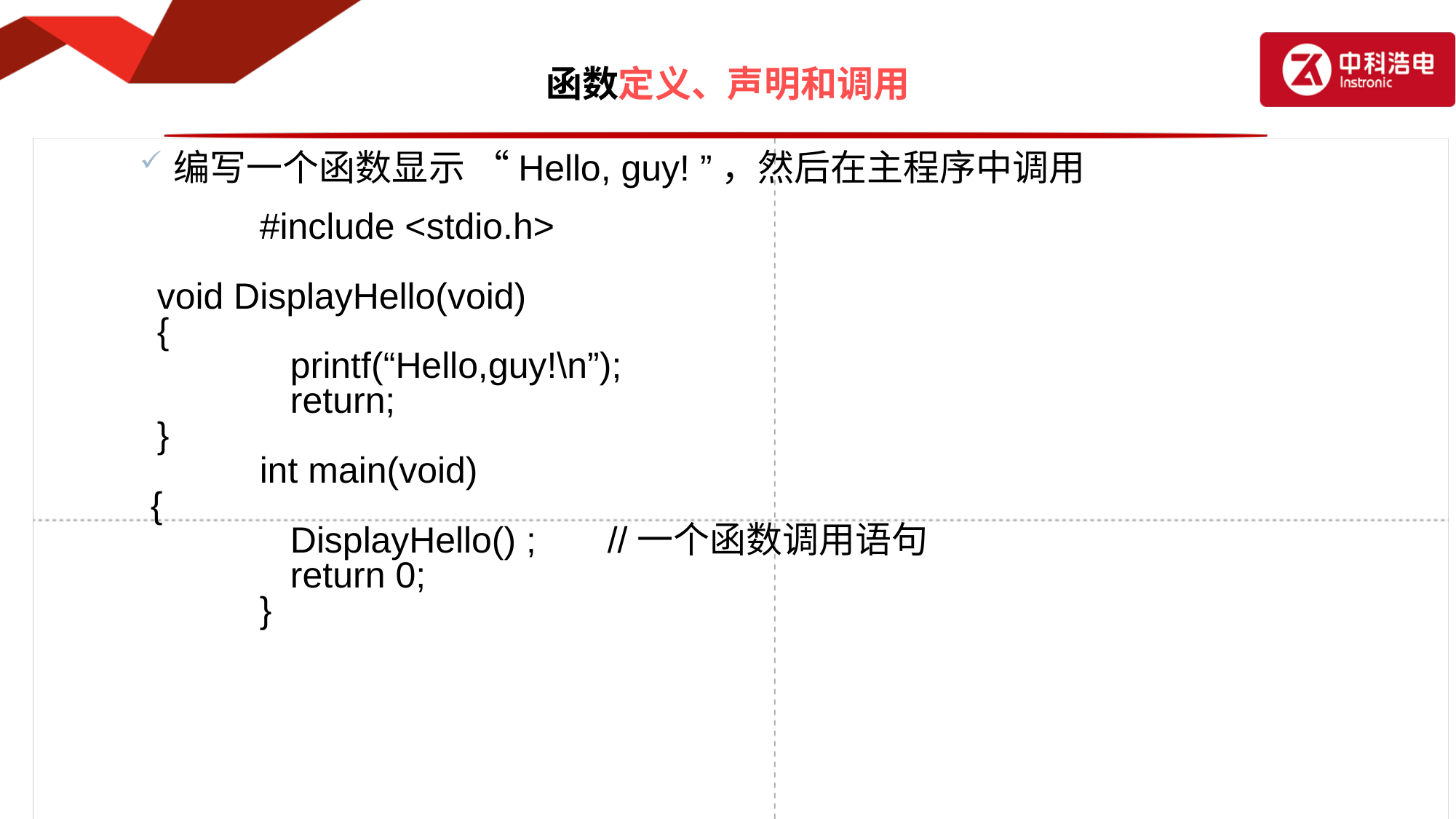

# 函数定义、声明和调用
编写一个函数显示 “Hello, guy! ”，然后在主程序中调用

    		#include <stdio.h>

      void DisplayHello(void)
      {
		   printf(“Hello,guy!\n”);
		   return;
      }
		int main(void)
   	{
		   DisplayHello() ;       //一个函数调用语句
		   return 0;
		}